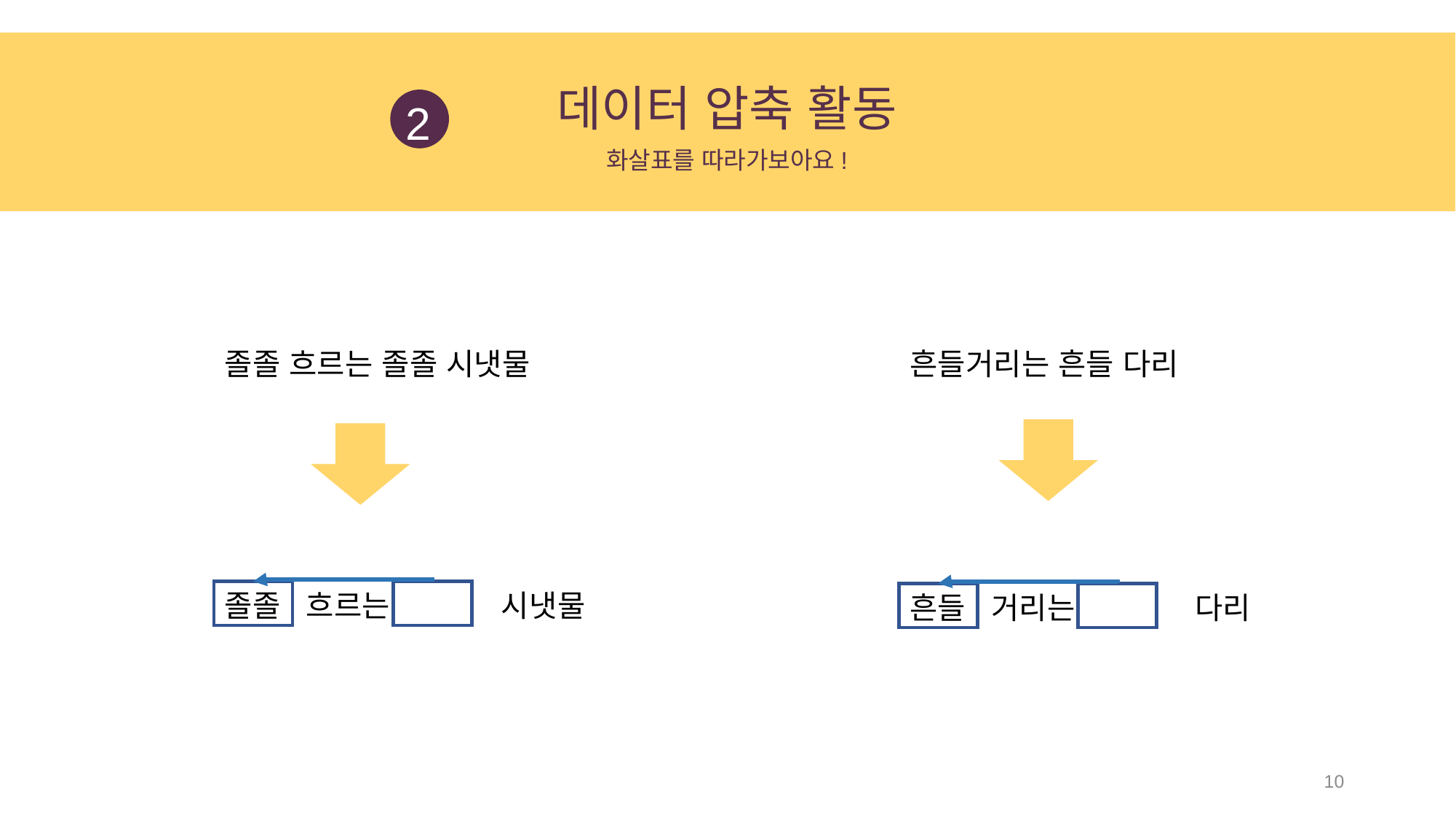

데이터 압축 활동

2
화살표를 따라가보아요!
졸졸 흐르는 졸졸 시냇물
흔들거리는 흔들 다리

졸졸   흐르는             시냇물

흔들   거리는              다리

10